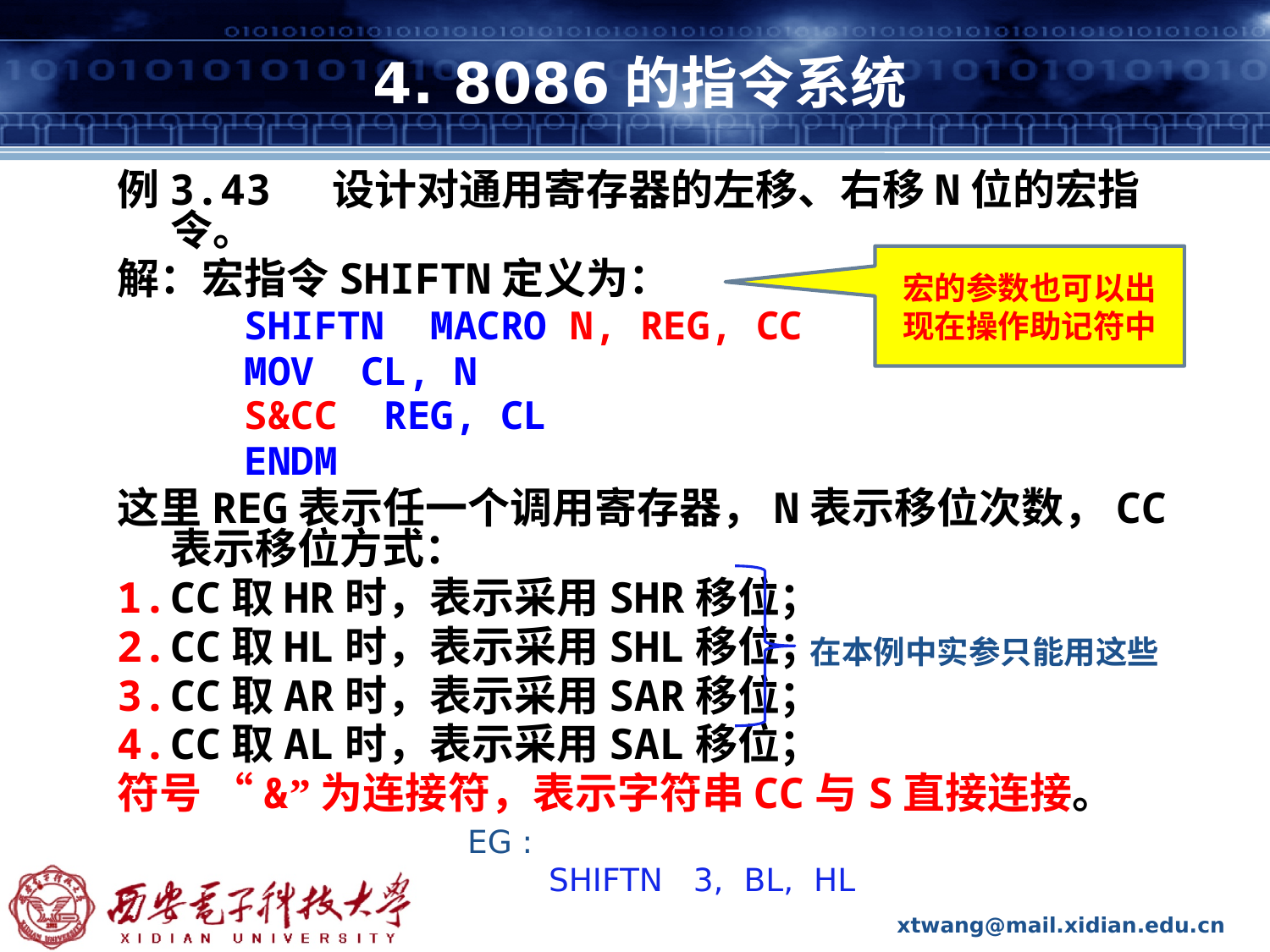

# 4. 8086的指令系统
例3.43  设计对通用寄存器的左移、右移N位的宏指令。
解：宏指令SHIFTN定义为：
SHIFTN  MACRO N, REG, CC
MOV  CL, N
S&CC  REG, CL
ENDM
这里REG表示任一个调用寄存器，N表示移位次数，CC表示移位方式：
CC取HR时，表示采用SHR移位；
CC取HL时，表示采用SHL移位；
CC取AR时，表示采用SAR移位；
CC取AL时，表示采用SAL移位；
符号 “&”为连接符，表示字符串CC与S直接连接。
宏的参数也可以出现在操作助记符中

在本例中实参只能用这些
EG :
        SHIFTN   3,  BL,  HL